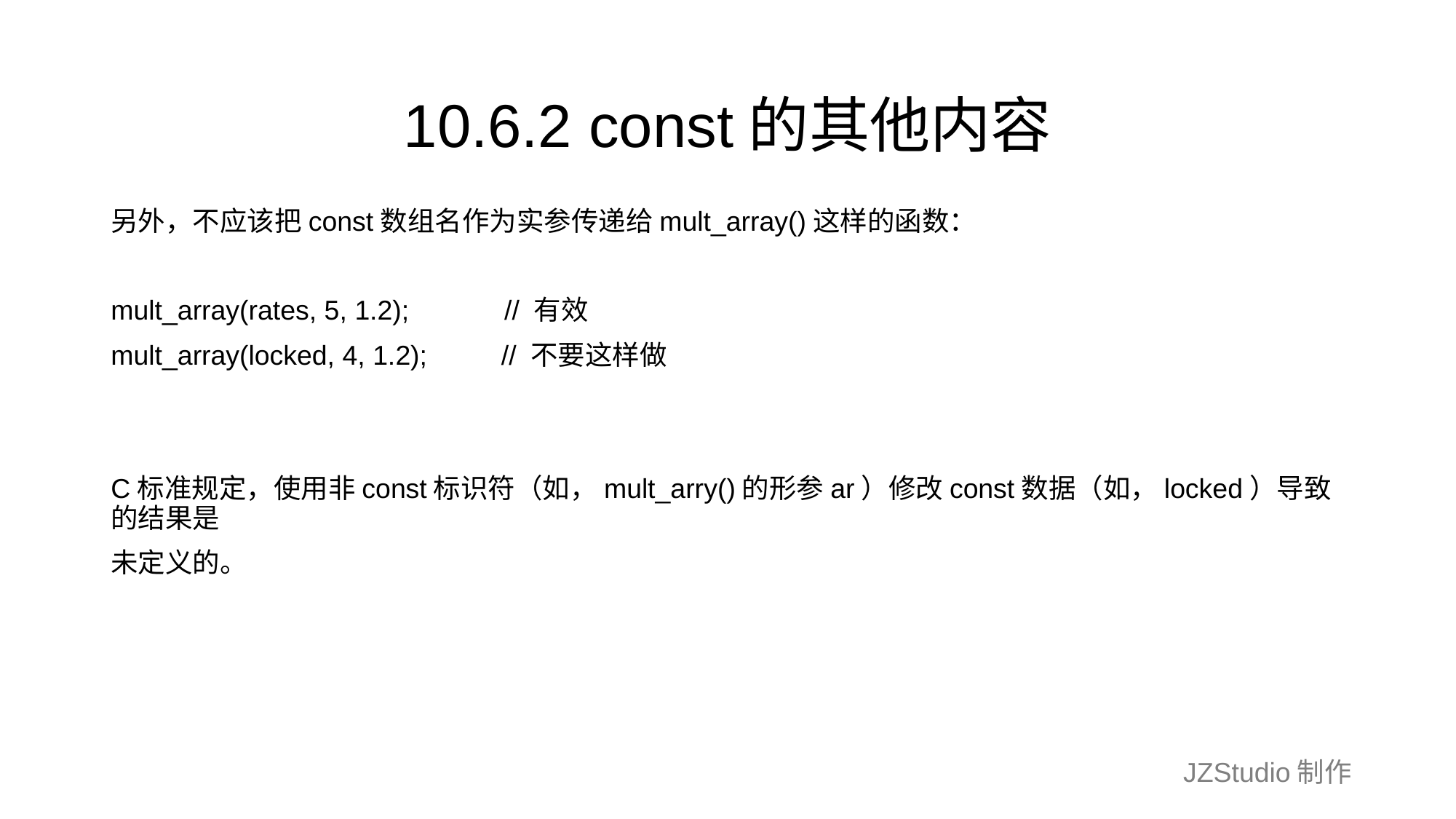

# 10.6.2 const的其他内容
另外，不应该把const数组名作为实参传递给mult_array()这样的函数：

mult_array(rates, 5, 1.2);　　　// 有效
mult_array(locked, 4, 1.2);　　 // 不要这样做

C标准规定，使用非const标识符（如，mult_arry()的形参ar）修改const数据（如，locked）导致的结果是
未定义的。